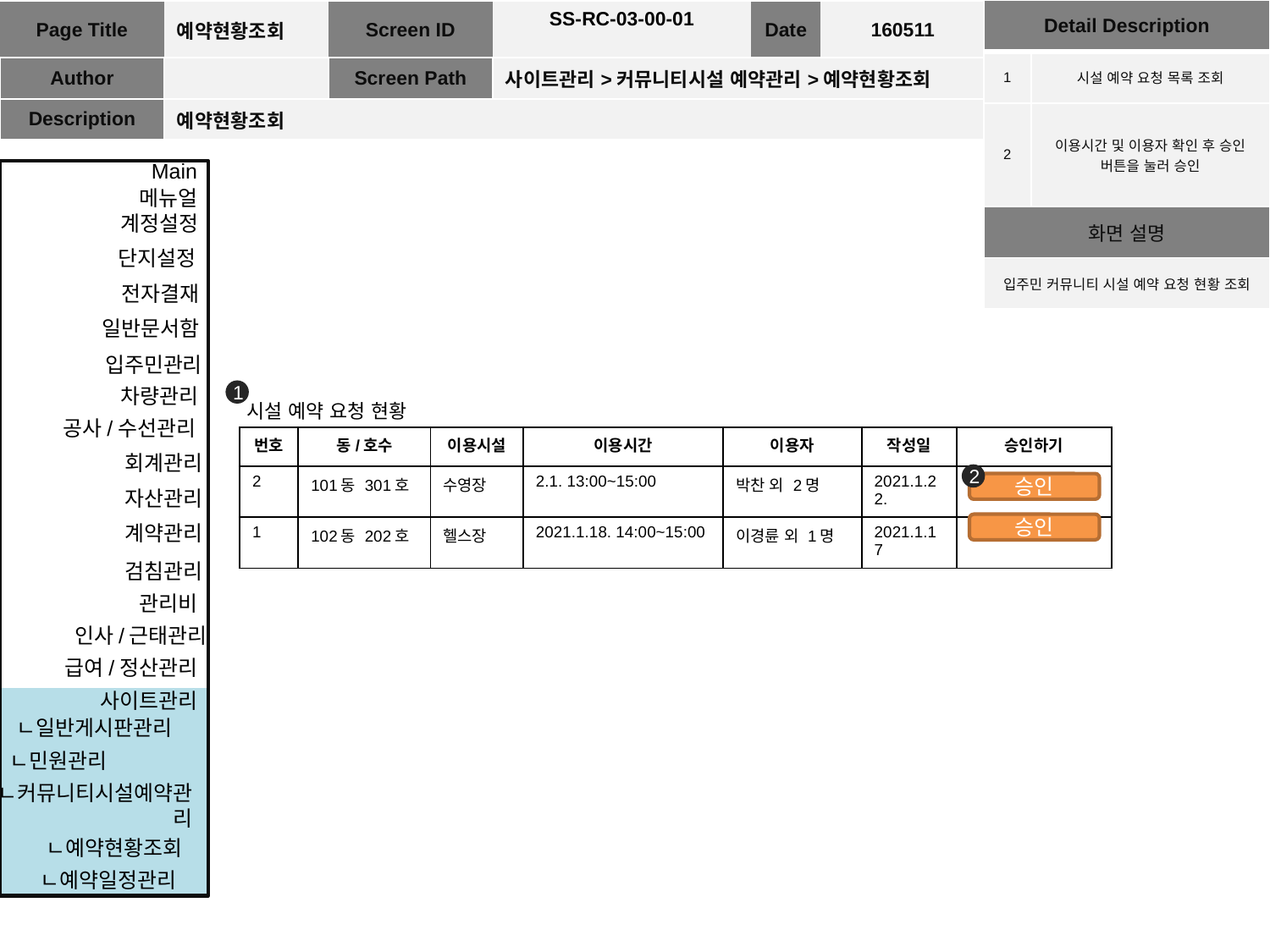

| Detail Description |  |
| --- | --- |
| 1 | 시설 예약 요청 목록 조회 |
| 2 | 이용시간 및 이용자 확인 후 승인 버튼을 눌러 승인 |
| 화면 설명 |  |
| 입주민 커뮤니티 시설 예약 요청 현황 조회 |  |
| Page Title | 예약현황조회 | Screen ID | SS-RC-03-00-01 | Date | 160511 |
| --- | --- | --- | --- | --- | --- |
| Author |  | Screen Path | 사이트관리>커뮤니티시설 예약관리>예약현황조회 |  |  |
| Description | 예약현황조회 |  |  |  |  |
Main

메뉴얼
계정설정
단지설정
전자결재
일반문서함
입주민관리
차량관리
1
시설 예약 요청 현황
공사/수선관리
| 번호 | 동/호수 | 이용시설 | 이용시간 | 이용자 | 작성일 | 승인하기 |
| --- | --- | --- | --- | --- | --- | --- |
| 2 | 101동 301호 | 수영장 | 2.1. 13:00~15:00 | 박찬 외 2명 | 2021.1.22. |  |
| 1 | 102동 202호 | 헬스장 | 2021.1.18. 14:00~15:00 | 이경륜 외 1명 | 2021.1.17 |  |
회계관리
2
승인
자산관리
승인
계약관리
검침관리
관리비
인사/근태관리
급여/정산관리
사이트관리

ㄴ일반게시판관리
ㄴ민원관리
ㄴ커뮤니티시설예약관리
ㄴ예약현황조회
ㄴ예약일정관리